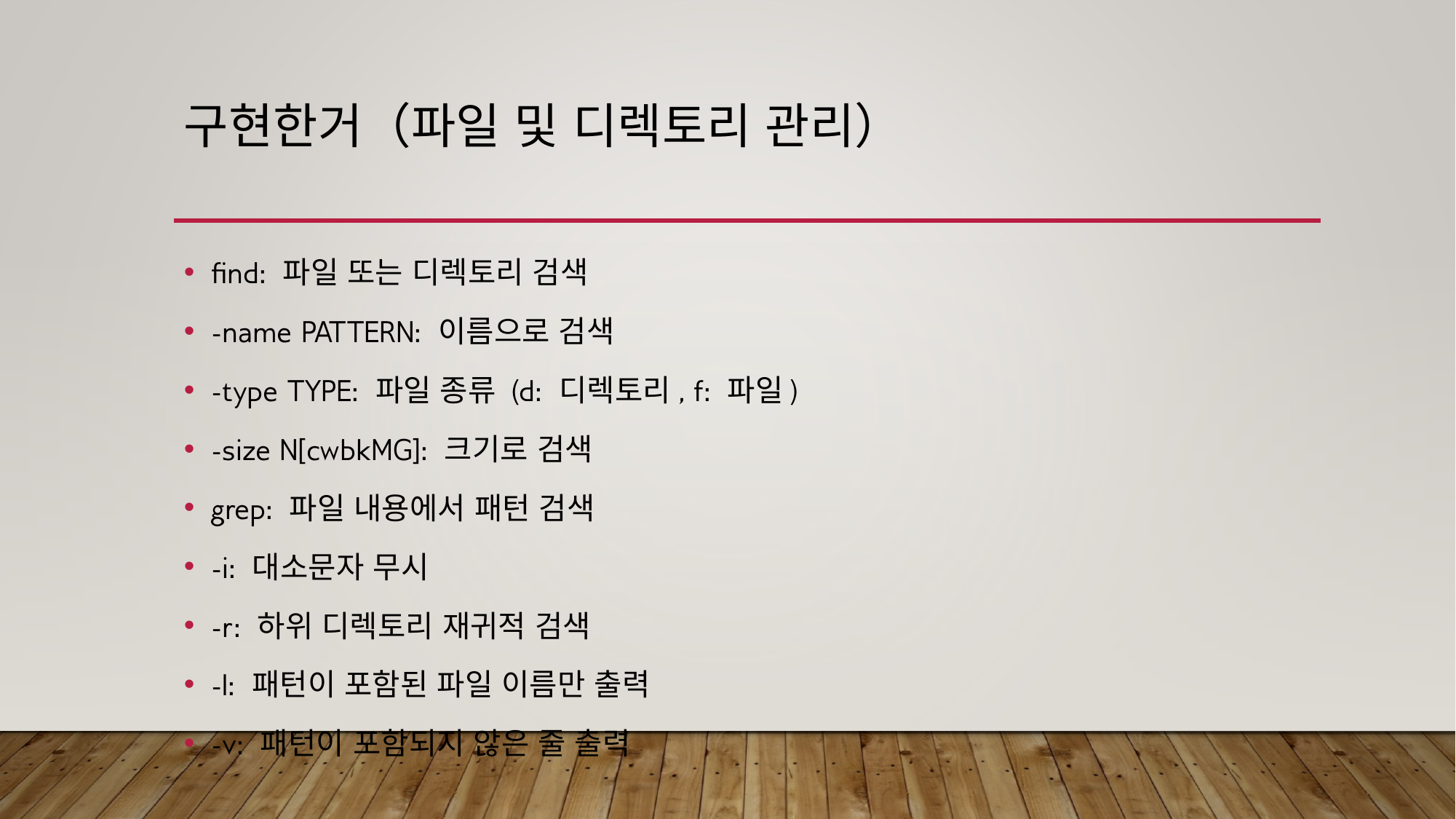

# 구현한거（파일 및 디렉토리 관리）
find: 파일 또는 디렉토리 검색
-name PATTERN: 이름으로 검색
-type TYPE: 파일 종류 (d: 디렉토리, f: 파일)
-size N[cwbkMG]: 크기로 검색
grep: 파일 내용에서 패턴 검색
-i: 대소문자 무시
-r: 하위 디렉토리 재귀적 검색
-l: 패턴이 포함된 파일 이름만 출력
-v: 패턴이 포함되지 않은 줄 출력